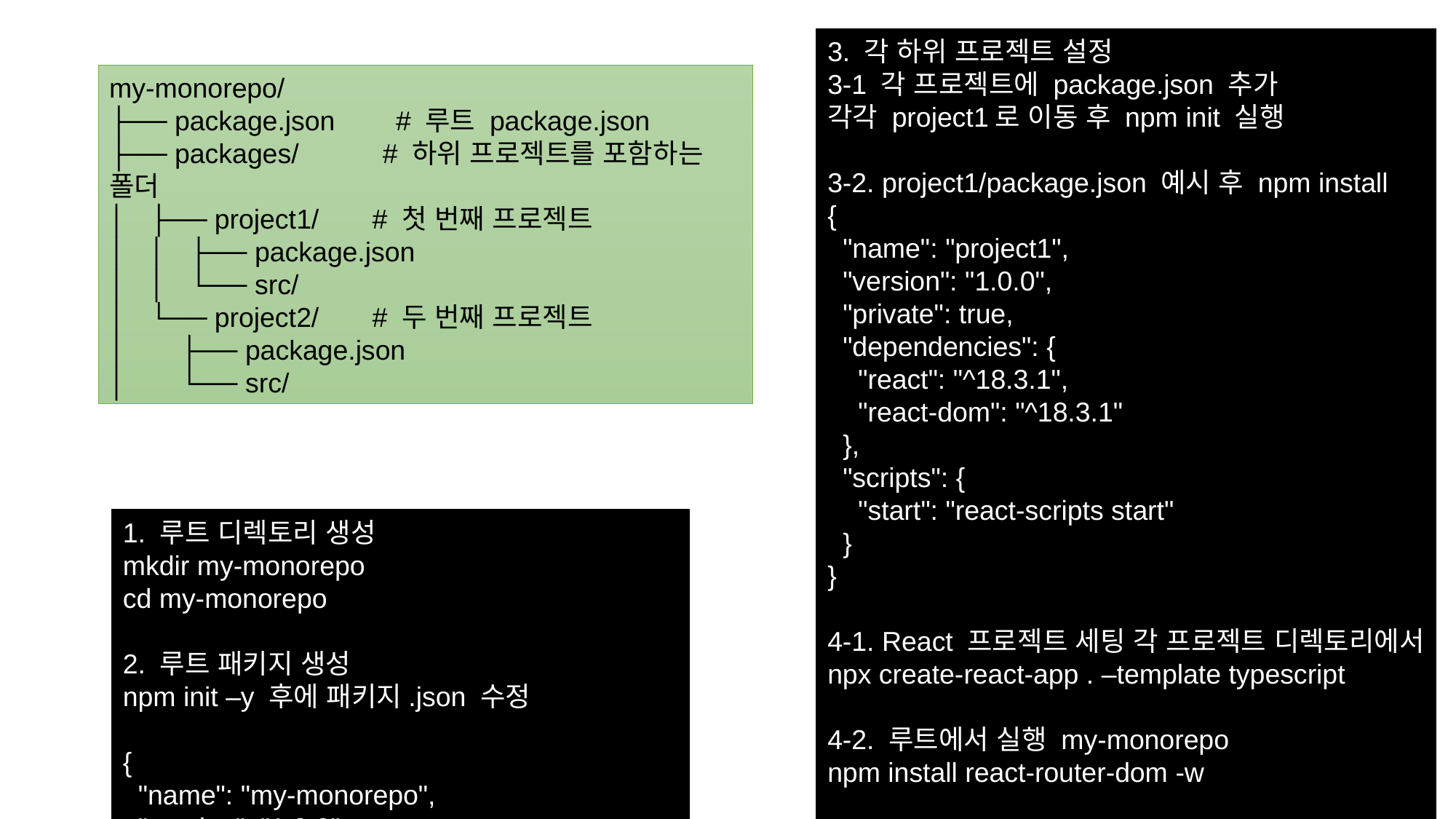

3. 각 하위 프로젝트 설정
3-1 각 프로젝트에 package.json 추가
각각 project1로 이동 후 npm init 실행

3-2. project1/package.json 예시 후 npm install
{
  "name": "project1",
  "version": "1.0.0",
  "private": true,
  "dependencies": {
    "react": "^18.3.1",
    "react-dom": "^18.3.1"
  },
  "scripts": {
    "start": "react-scripts start"
  }
}

4-1. React 프로젝트 세팅 각 프로젝트 디렉토리에서
npx create-react-app . –template typescript

4-2. 루트에서 실행 my-monorepo
npm install react-router-dom -w

5. 프로젝트 실행
cd packages/project1 npm start

my-monorepo/
├── package.json        # 루트 package.json
├── packages/           # 하위 프로젝트를 포함하는 폴더
│   ├── project1/       # 첫 번째 프로젝트
│   │   ├── package.json
│   │   └── src/
│   └── project2/       # 두 번째 프로젝트
│       ├── package.json
│       └── src/
1. 루트 디렉토리 생성
mkdir my-monorepo
cd my-monorepo

2. 루트 패키지 생성
npm init –y 후에 패키지.json 수정

{
  "name": "my-monorepo",
  "version": "1.0.0",
  "private": true,
  "workspaces": [
    "packages/*"
  ]
}

3. 하위 프로젝트 폴더 생성
mkdir -p packages/project1 packages/project2